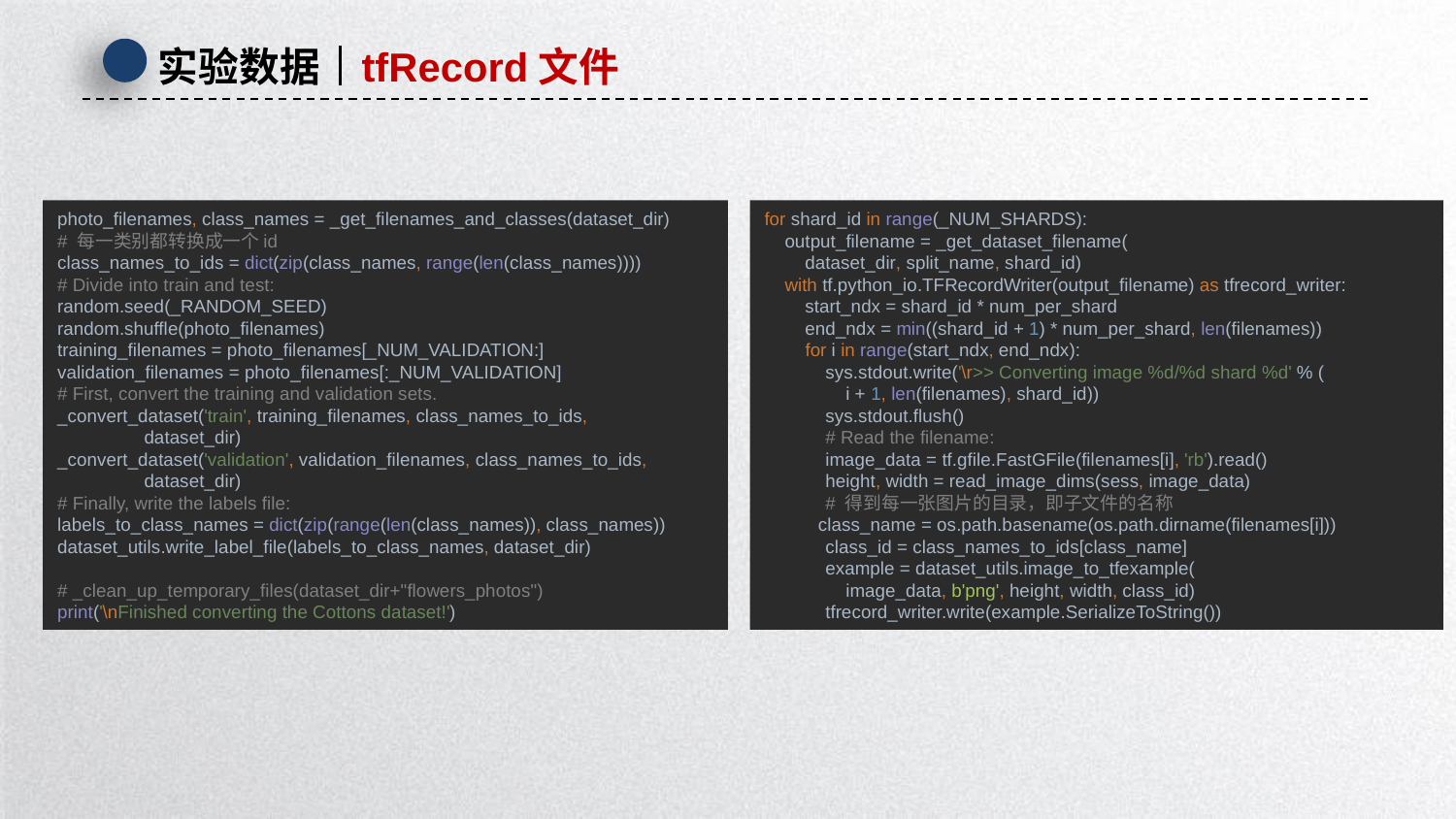

实验数据
tfRecord文件

for shard_id in range(_NUM_SHARDS):
    output_filename = _get_dataset_filename(
        dataset_dir, split_name, shard_id)
    with tf.python_io.TFRecordWriter(output_filename) as tfrecord_writer:
        start_ndx = shard_id * num_per_shard
        end_ndx = min((shard_id + 1) * num_per_shard, len(filenames))
        for i in range(start_ndx, end_ndx):
            sys.stdout.write('\r>> Converting image %d/%d shard %d' % (
                i + 1, len(filenames), shard_id))
            sys.stdout.flush()
            # Read the filename:
            image_data = tf.gfile.FastGFile(filenames[i], 'rb').read()
            height, width = read_image_dims(sess, image_data)
            # 得到每一张图片的目录，即子文件的名称
            class_name = os.path.basename(os.path.dirname(filenames[i]))
            class_id = class_names_to_ids[class_name]
            example = dataset_utils.image_to_tfexample(
                image_data, b'png', height, width, class_id)
            tfrecord_writer.write(example.SerializeToString())
photo_filenames, class_names = _get_filenames_and_classes(dataset_dir)
# 每一类别都转换成一个id
class_names_to_ids = dict(zip(class_names, range(len(class_names))))
# Divide into train and test:
random.seed(_RANDOM_SEED)
random.shuffle(photo_filenames)
training_filenames = photo_filenames[_NUM_VALIDATION:]
validation_filenames = photo_filenames[:_NUM_VALIDATION]
# First, convert the training and validation sets.
_convert_dataset('train', training_filenames, class_names_to_ids,
                 dataset_dir)
_convert_dataset('validation', validation_filenames, class_names_to_ids,
                 dataset_dir)
# Finally, write the labels file:
labels_to_class_names = dict(zip(range(len(class_names)), class_names))
dataset_utils.write_label_file(labels_to_class_names, dataset_dir)
# _clean_up_temporary_files(dataset_dir+"flowers_photos")
print('\nFinished converting the Cottons dataset!')
延时符